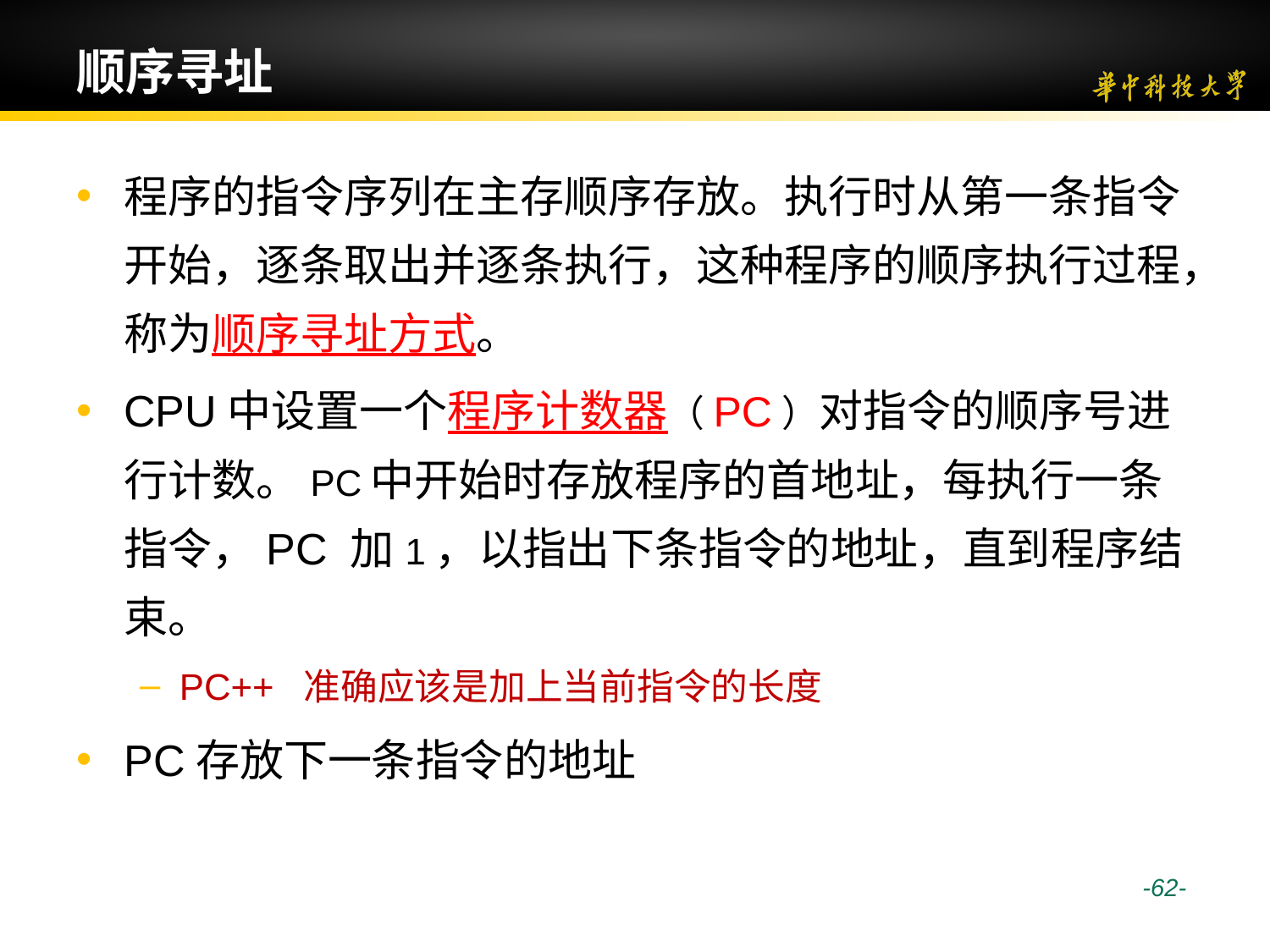

# 顺序寻址
程序的指令序列在主存顺序存放。执行时从第一条指令开始，逐条取出并逐条执行，这种程序的顺序执行过程，称为顺序寻址方式。
CPU中设置一个程序计数器（PC）对指令的顺序号进行计数。PC中开始时存放程序的首地址，每执行一条指令，PC 加1，以指出下条指令的地址，直到程序结束。
PC++  准确应该是加上当前指令的长度
PC存放下一条指令的地址
 -62-